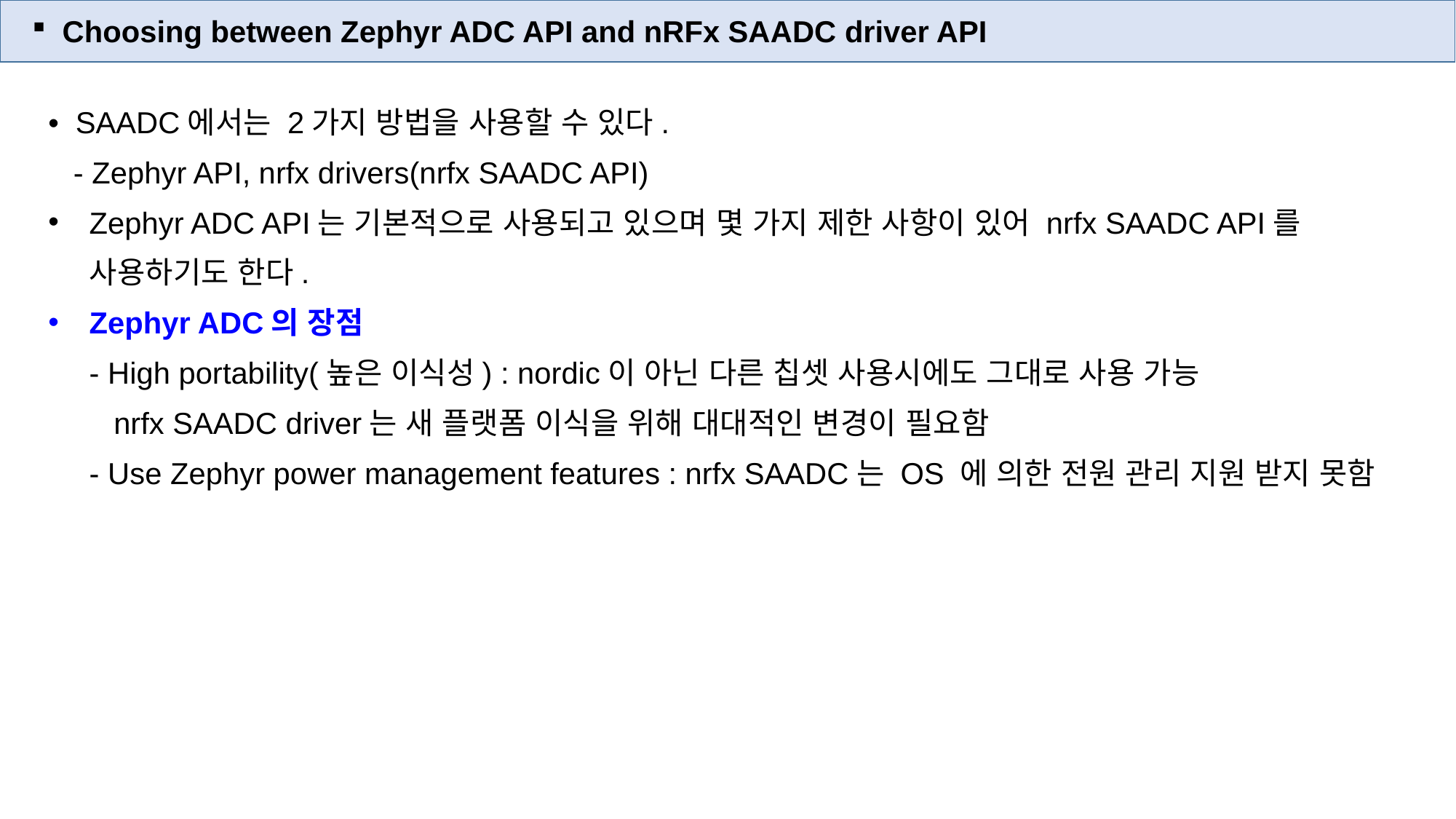

Choosing between Zephyr ADC API and nRFx SAADC driver API
•  SAADC에서는 2가지 방법을 사용할 수 있다.
   - Zephyr API, nrfx drivers(nrfx SAADC API)
Zephyr ADC API는 기본적으로 사용되고 있으며 몇 가지 제한 사항이 있어 nrfx SAADC API를 사용하기도 한다.
Zephyr ADC의 장점
- High portability(높은 이식성) : nordic이 아닌 다른 칩셋 사용시에도 그대로 사용 가능
  nrfx SAADC driver는 새 플랫폼 이식을 위해 대대적인 변경이 필요함
- Use Zephyr power management features : nrfx SAADC는 OS 에 의한 전원 관리 지원 받지 못함